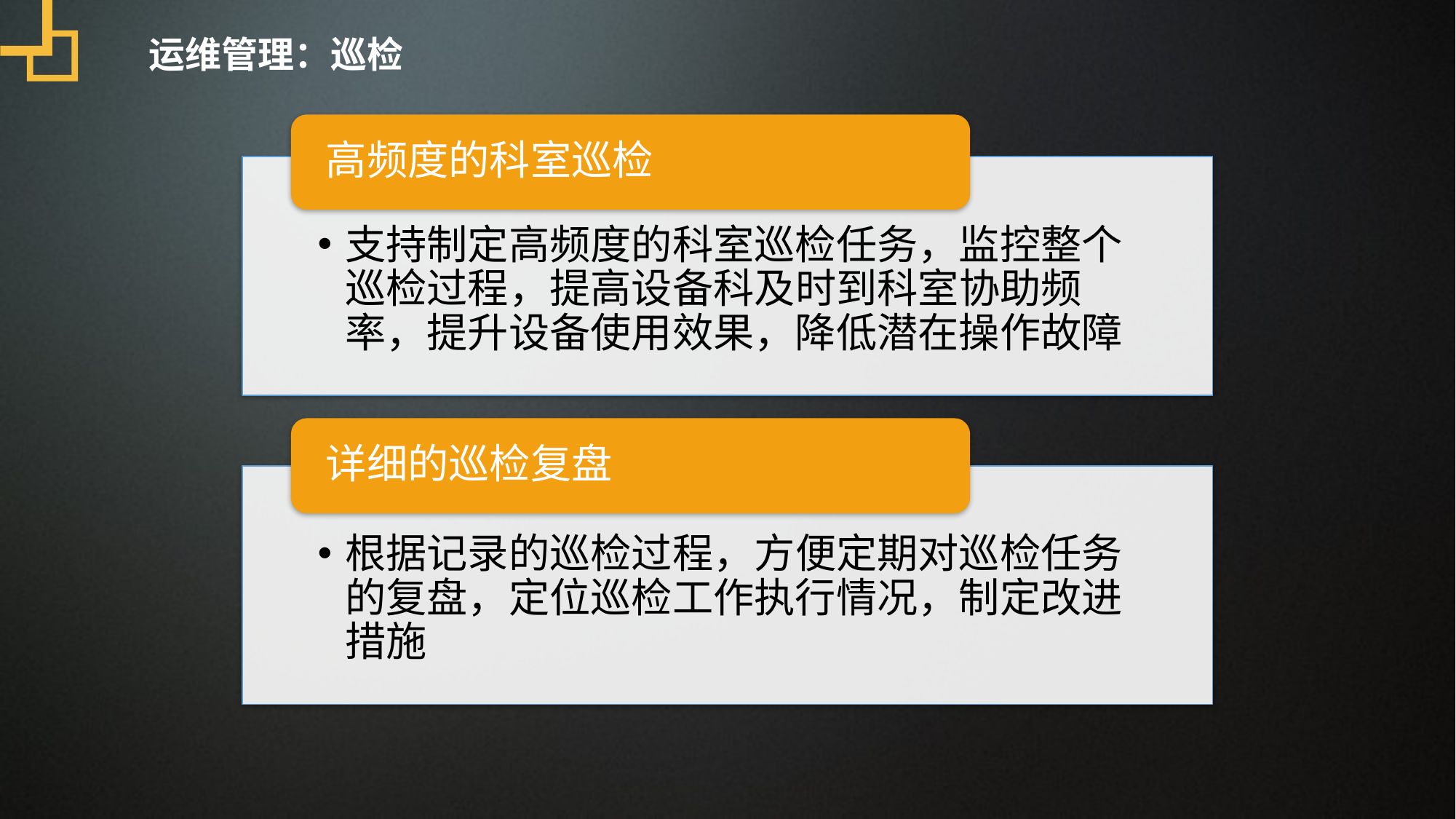

运维管理：巡检
支持制定高频度的科室巡检任务，监控整个巡检过程，提高设备科及时到科室协助频率，提升设备使用效果，降低潜在操作故障
高频度的科室巡检
根据记录的巡检过程，方便定期对巡检任务的复盘，定位巡检工作执行情况，制定改进措施
详细的巡检复盘